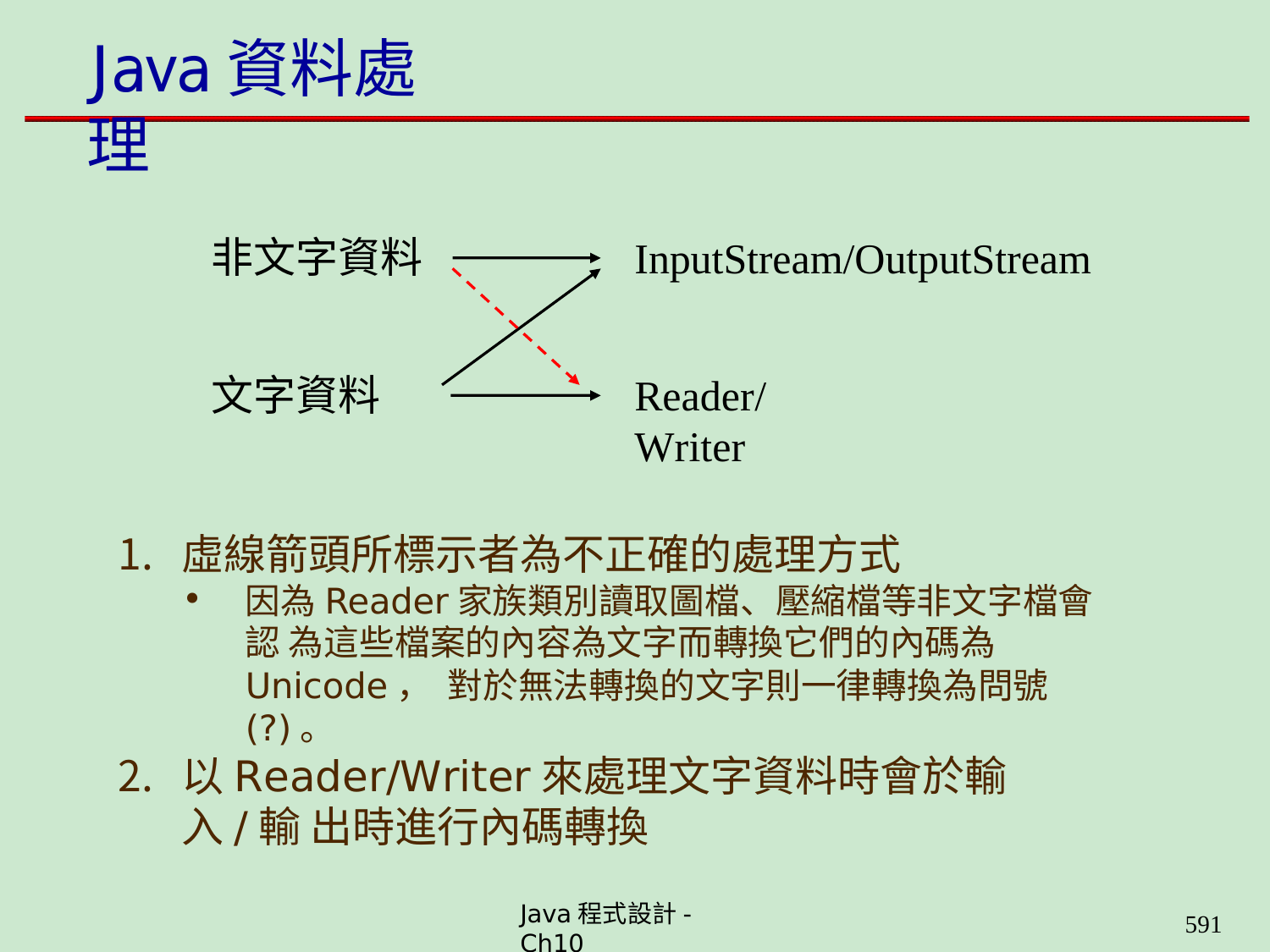

# Java資料處理
非文字資料
InputStream/OutputStream

文字資料
Reader/Writer
虛線箭頭所標示者為不正確的處理方式
因為Reader家族類別讀取圖檔、壓縮檔等非文字檔會認 為這些檔案的內容為文字而轉換它們的內碼為Unicode，  對於無法轉換的文字則一律轉換為問號(?)。
以Reader/Writer來處理文字資料時會於輸入/輸 出時進行內碼轉換
Java程式設計-Ch10
591